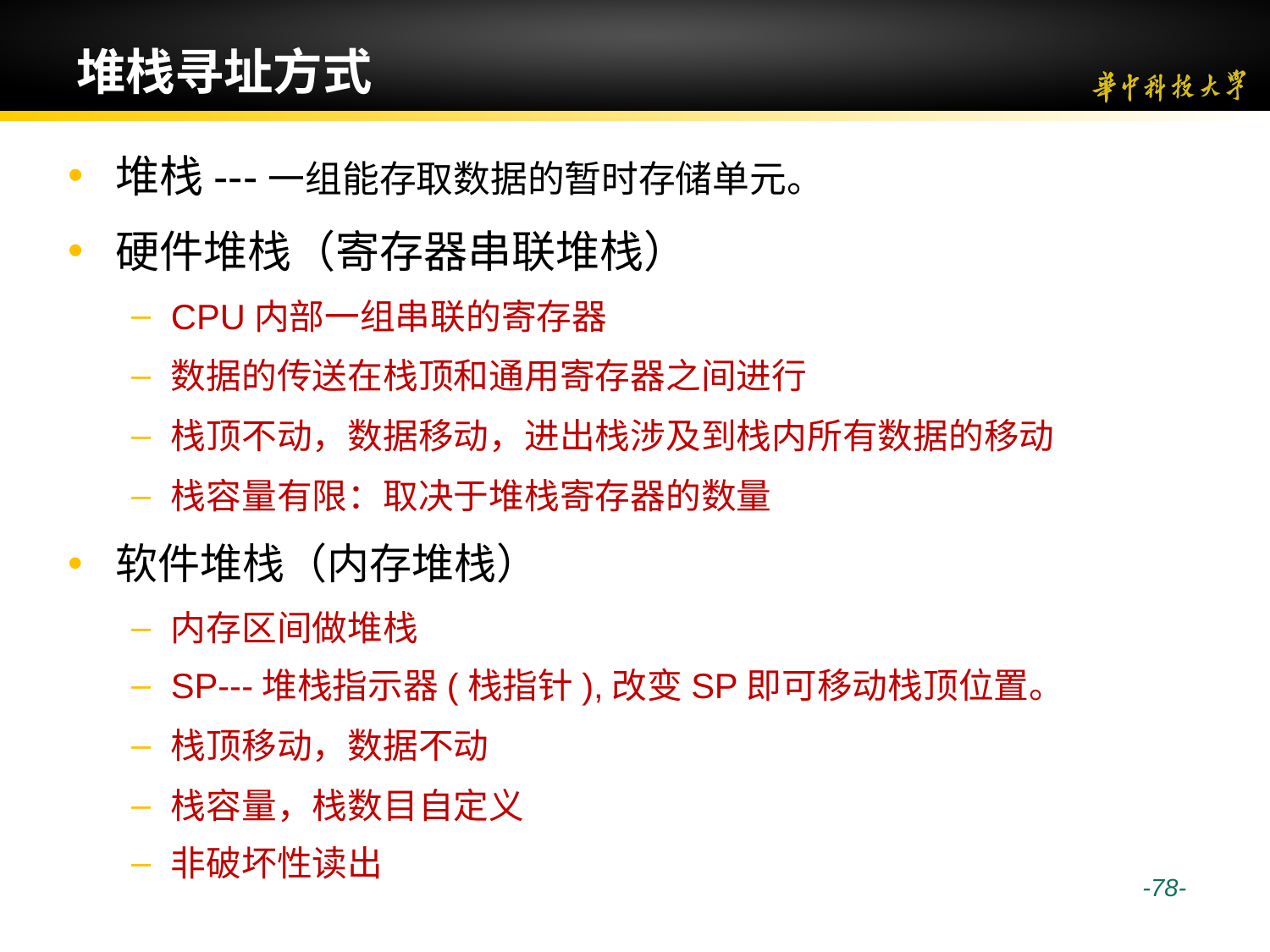

# 堆栈寻址方式
堆栈---一组能存取数据的暂时存储单元。
硬件堆栈（寄存器串联堆栈）
CPU内部一组串联的寄存器
数据的传送在栈顶和通用寄存器之间进行
栈顶不动，数据移动，进出栈涉及到栈内所有数据的移动
栈容量有限：取决于堆栈寄存器的数量
软件堆栈（内存堆栈）
内存区间做堆栈
SP---堆栈指示器(栈指针),改变SP即可移动栈顶位置。
栈顶移动，数据不动
栈容量，栈数目自定义
非破坏性读出

 -78-